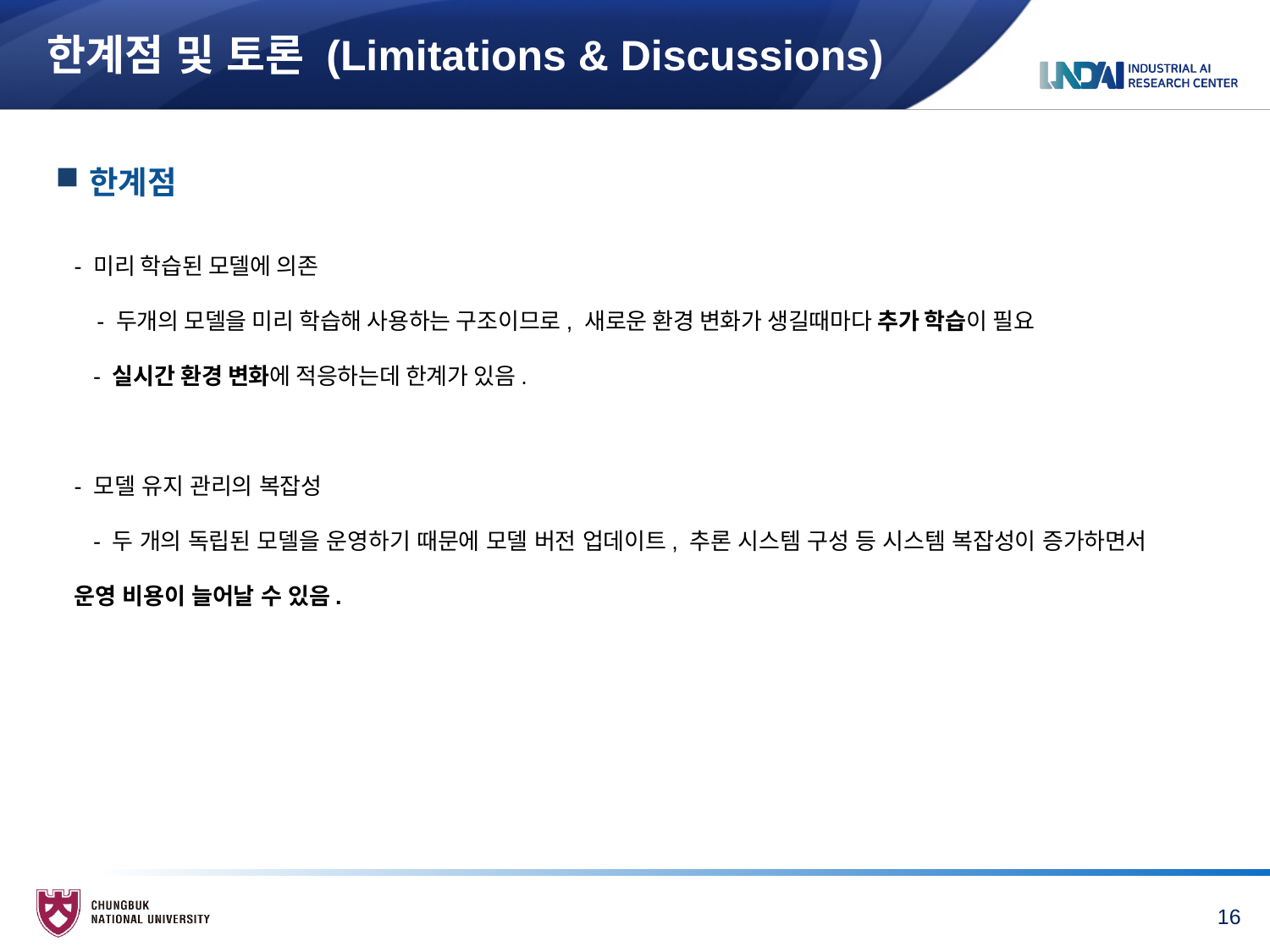

# 한계점 및 토론 (Limitations & Discussions)
한계점
- 미리 학습된 모델에 의존
 - 두개의 모델을 미리 학습해 사용하는 구조이므로, 새로운 환경 변화가 생길때마다 추가 학습이 필요
   - 실시간 환경 변화에 적응하는데 한계가 있음.

- 모델 유지 관리의 복잡성
   - 두 개의 독립된 모델을 운영하기 때문에 모델 버전 업데이트, 추론 시스템 구성 등 시스템 복잡성이 증가하면서 운영 비용이 늘어날 수 있음.